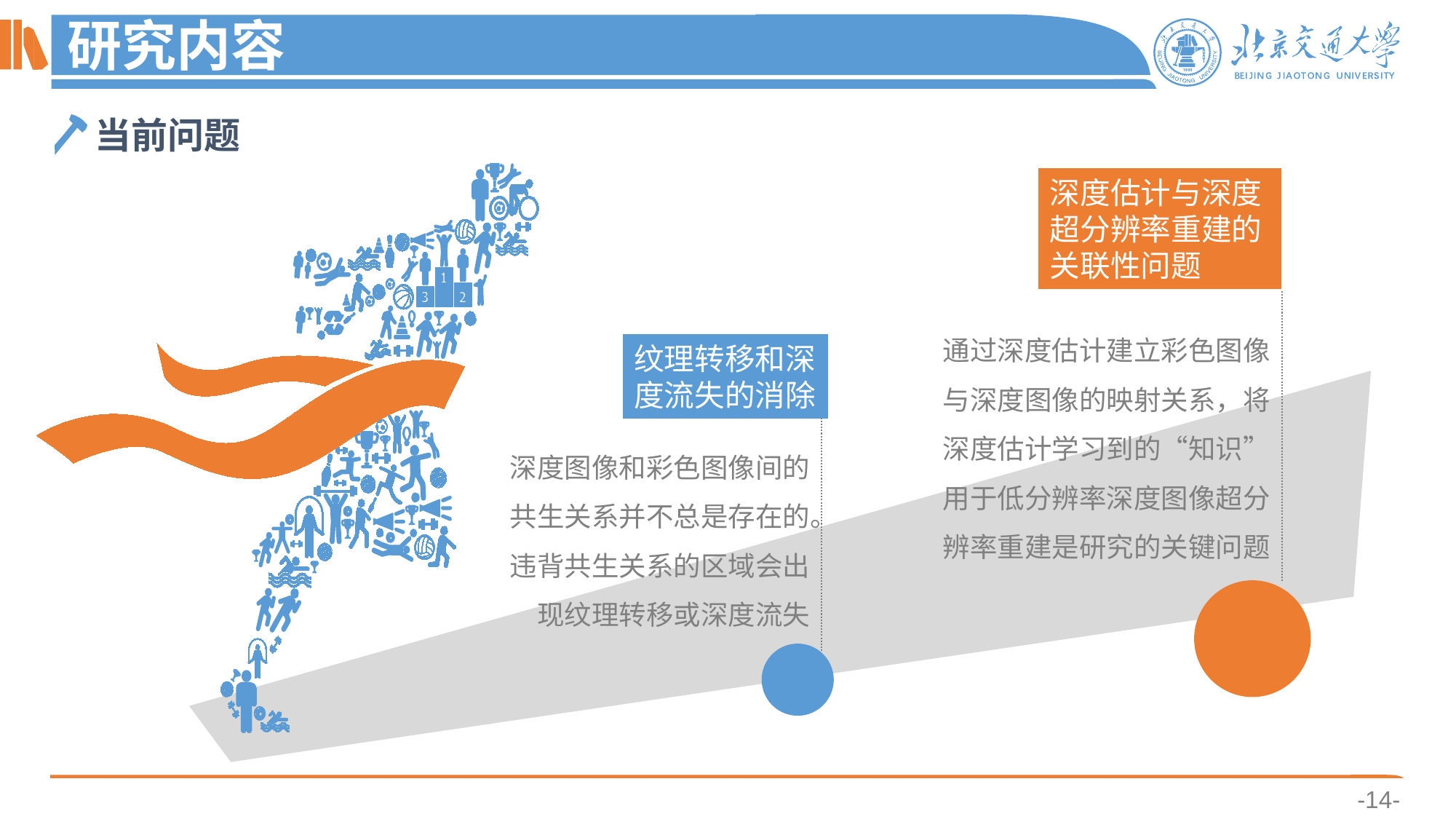

# 研究内容
当前问题

深度估计与深度超分辨率重建的关联性问题
通过深度估计建立彩色图像与深度图像的映射关系，将深度估计学习到的“知识” 用于低分辨率深度图像超分辨率重建是研究的关键问题
纹理转移和深
度流失的消除

深度图像和彩色图像间的共生关系并不总是存在的。违背共生关系的区域会出现纹理转移或深度流失